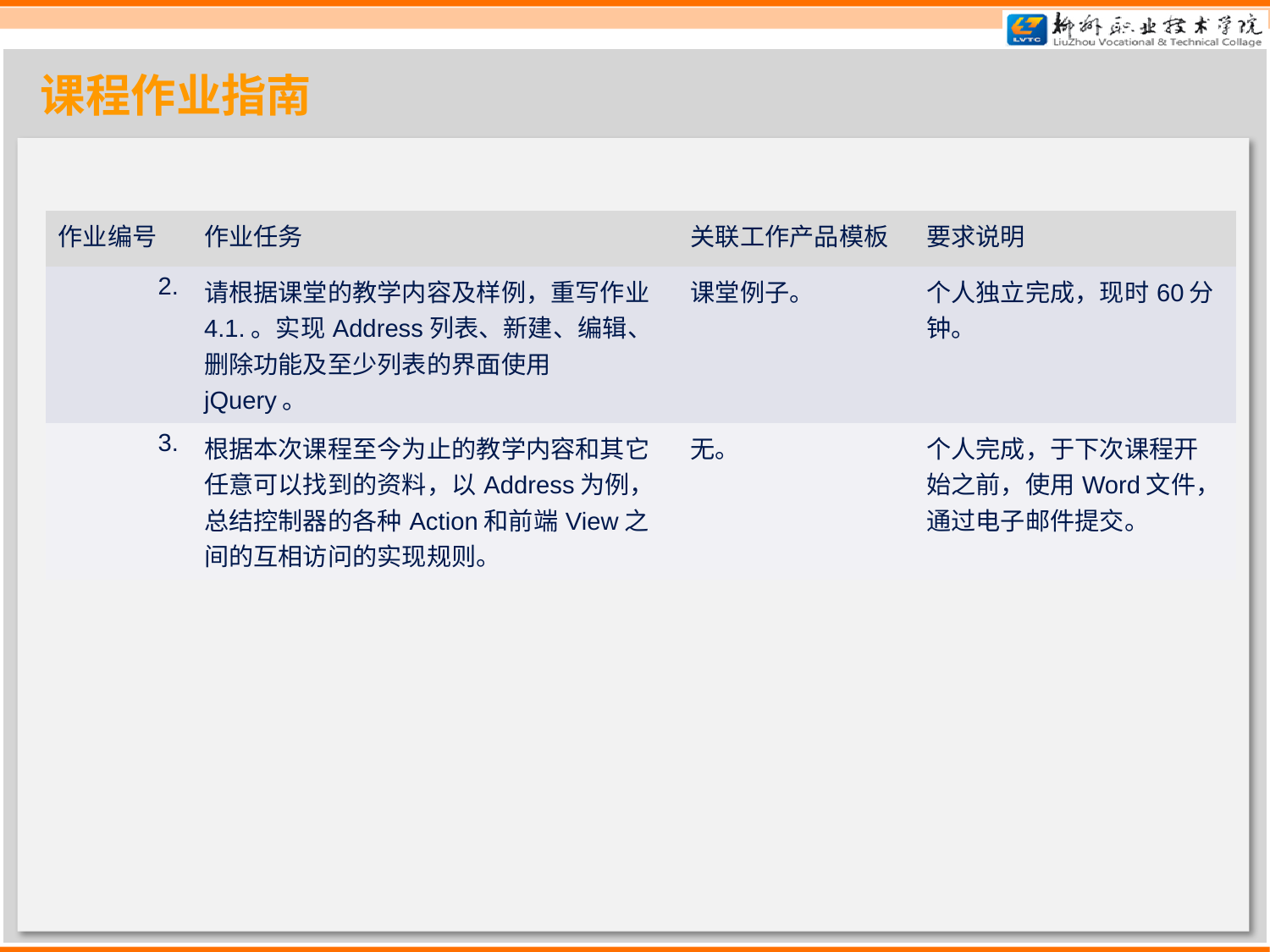

课程作业指南
| 作业编号 | 作业任务 | 关联工作产品模板 | 要求说明 |
| --- | --- | --- | --- |
| 2. | 请根据课堂的教学内容及样例，重写作业4.1.。实现Address列表、新建、编辑、删除功能及至少列表的界面使用 jQuery。 | 课堂例子。 | 个人独立完成，现时60分钟。 |
| 3. | 根据本次课程至今为止的教学内容和其它任意可以找到的资料，以Address为例，总结控制器的各种Action和前端View之间的互相访问的实现规则。 | 无。 | 个人完成，于下次课程开始之前，使用Word文件，通过电子邮件提交。 |